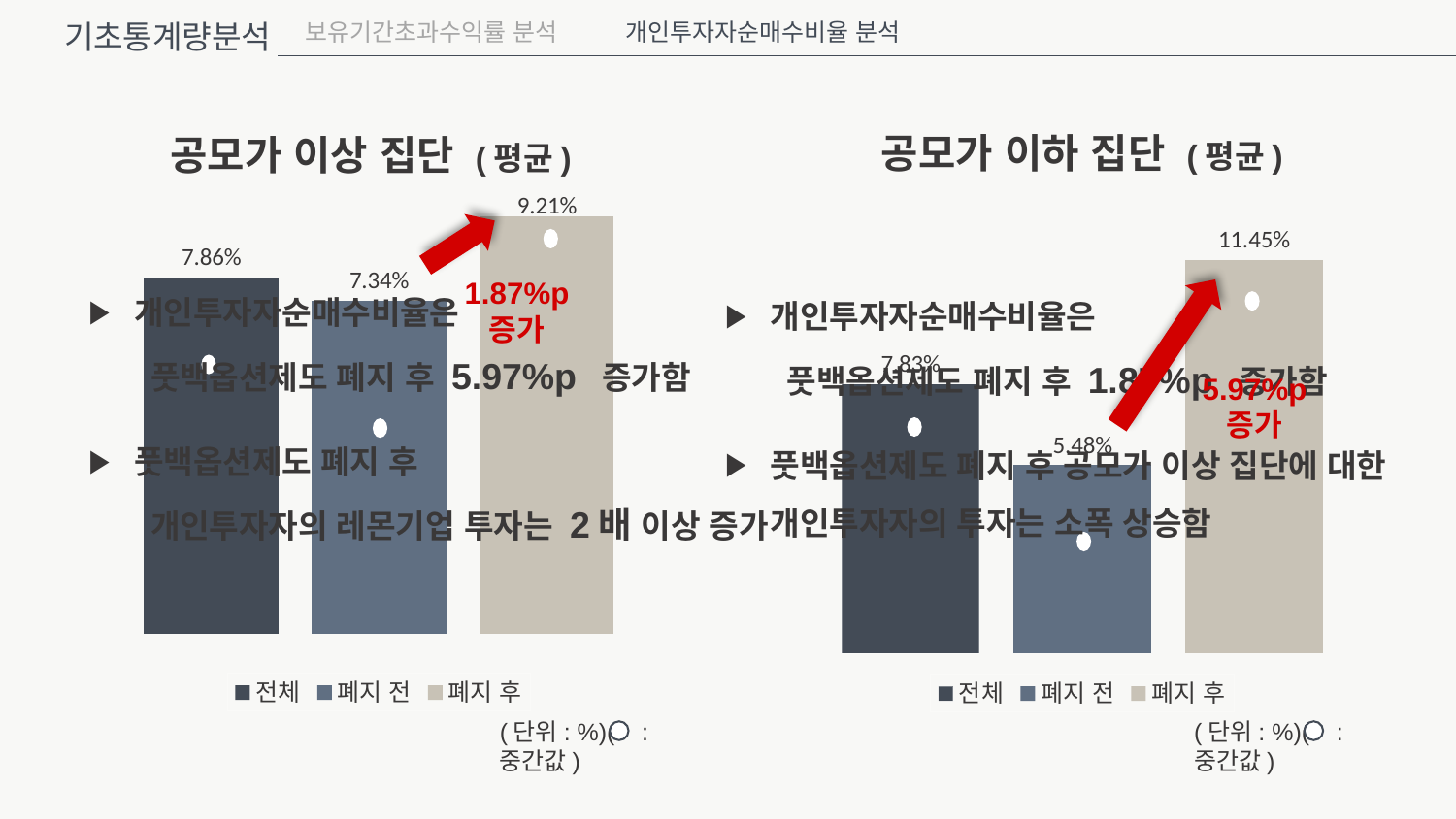

기초통계량분석
보유기간초과수익률 분석
개인투자자순매수비율 분석
공모가 이하 집단 (평균)
공모가 이상 집단 (평균)

### Chart

| Category | 전체 | 폐지 전 | 폐지 후 |
|---|---|---|---|
| 열1 | 0.0786 | 0.07340000000000002 | 0.0921 |

### Chart

| Category | 전체 | 폐지 전 | 폐지 후 |
|---|---|---|---|
| 계열 1 | 0.0783 | 0.05480000000000001 | 0.1145 |

개인투자자순매수비율은
      풋백옵션제도 폐지 후 1.87%p  증가함

풋백옵션제도 폐지 후 공모가 이상 집단에 대한   개인투자자의 투자는 소폭 상승함
개인투자자순매수비율은
      풋백옵션제도 폐지 후 5.97%p  증가함

풋백옵션제도 폐지 후
      개인투자자의 레몬기업 투자는 2배 이상 증가

1.87%p
증가

5.97%p
증가
(단위: %)(    : 중간값)

(단위: %)(    : 중간값)